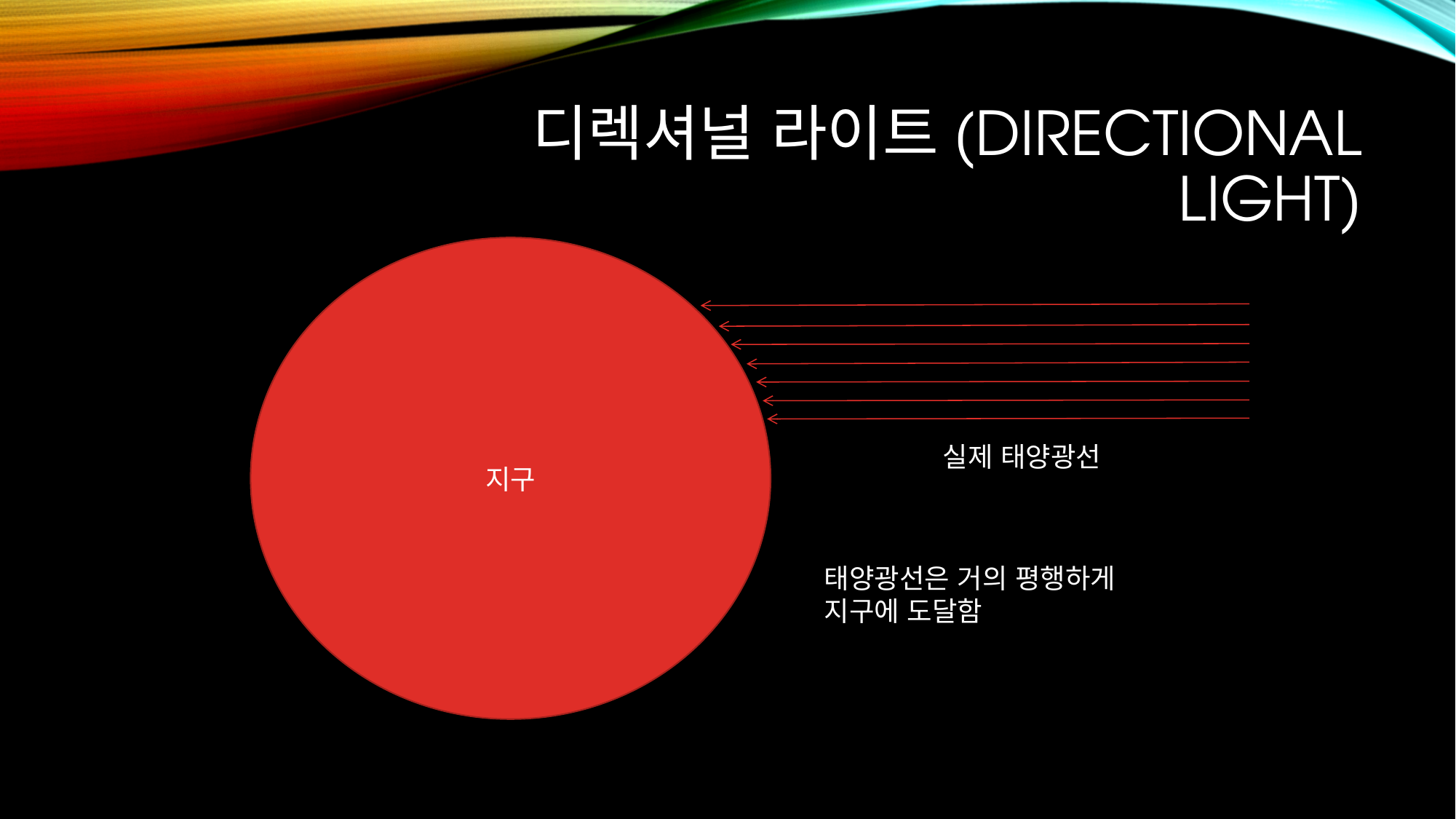

# 디렉셔널 라이트(Directional Light)
지구
실제 태양광선
태양광선은 거의 평행하게 지구에 도달함